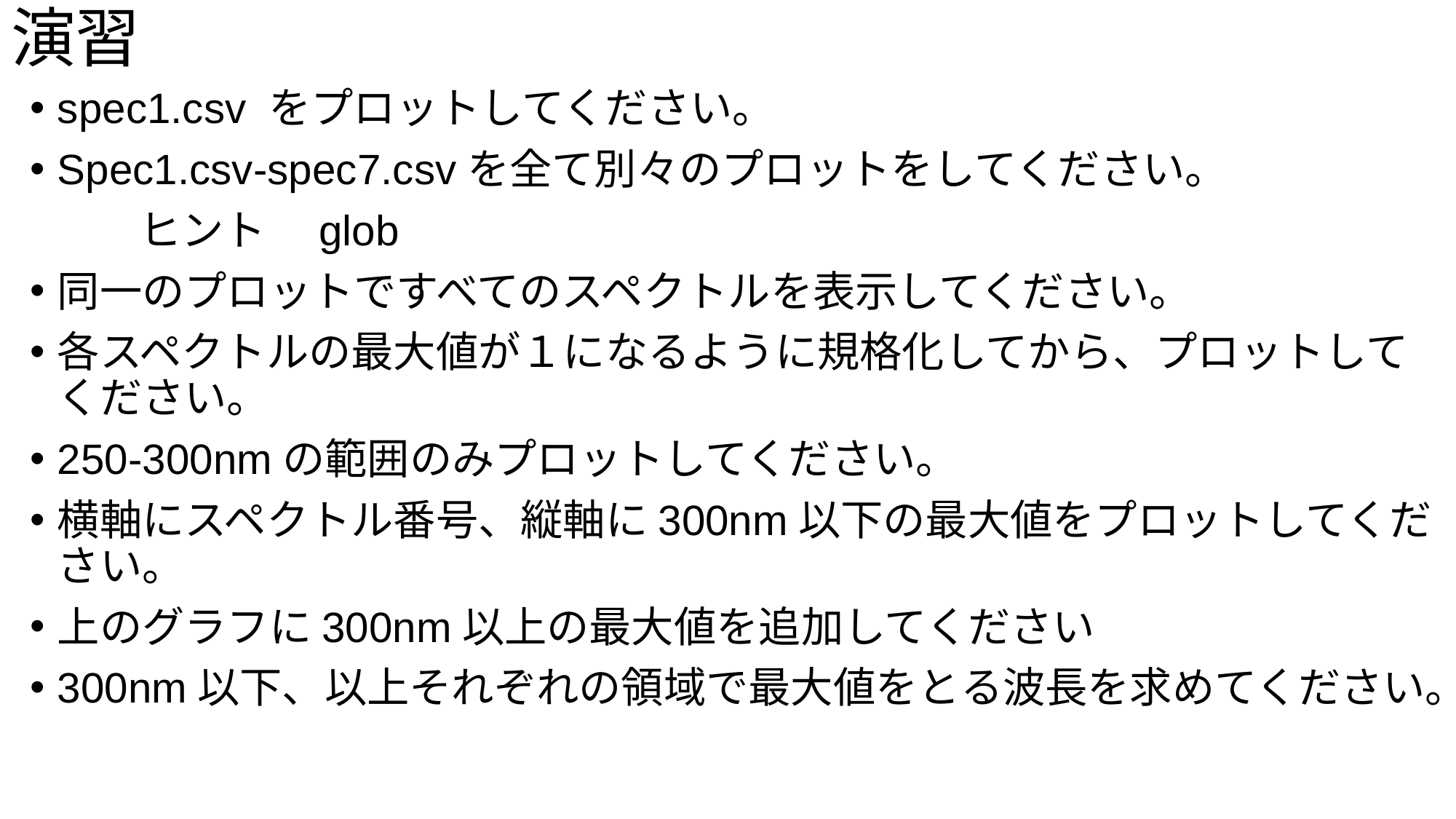

# 演習
spec1.csv をプロットしてください。
Spec1.csv-spec7.csvを全て別々のプロットをしてください。
	ヒント　glob
同一のプロットですべてのスペクトルを表示してください。
各スペクトルの最大値が１になるように規格化してから、プロットしてください。
250-300nmの範囲のみプロットしてください。
横軸にスペクトル番号、縦軸に300nm以下の最大値をプロットしてください。
上のグラフに300nm以上の最大値を追加してください
300nm以下、以上それぞれの領域で最大値をとる波長を求めてください。